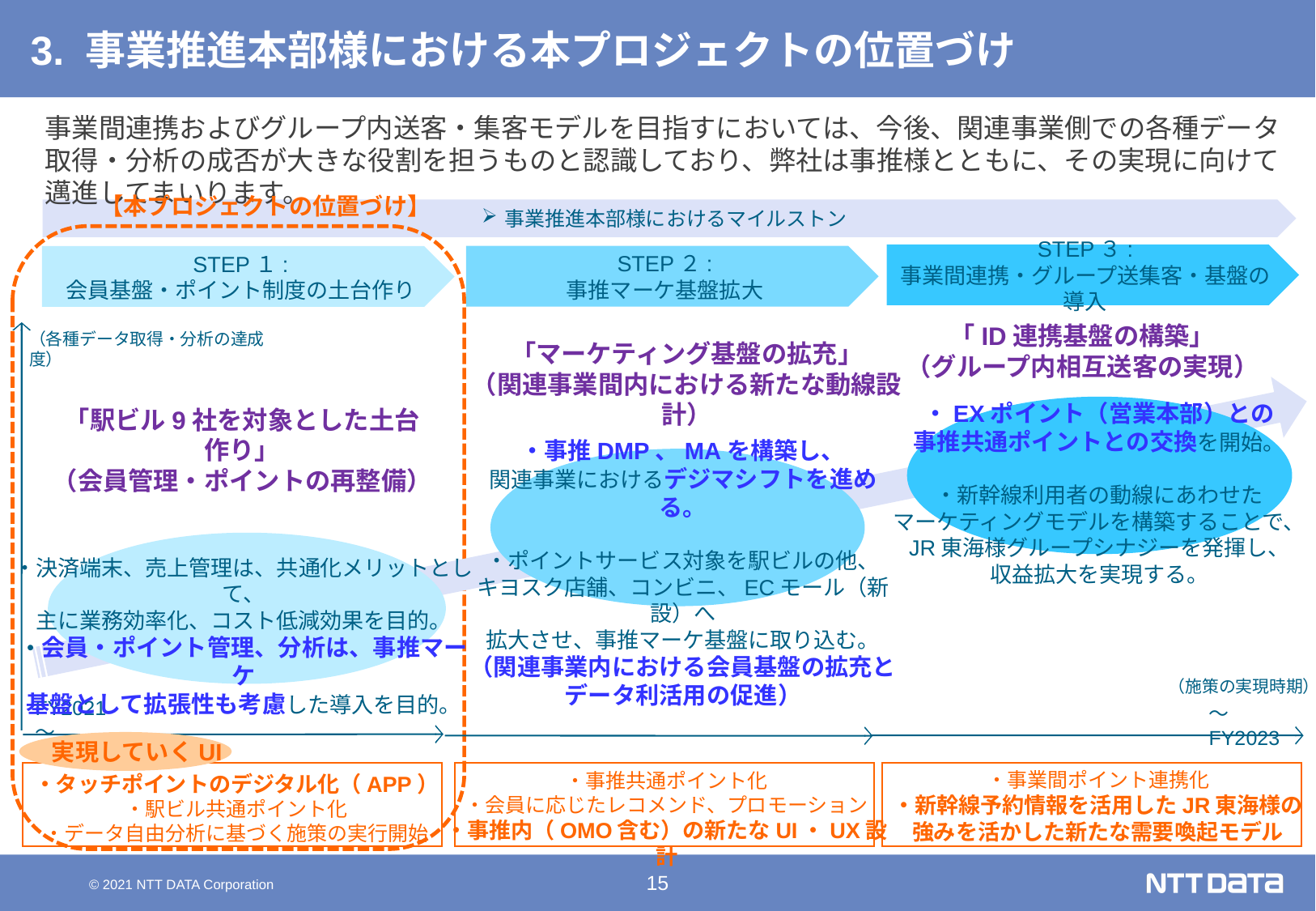

# 3. 事業推進本部様における本プロジェクトの位置づけ
事業間連携およびグループ内送客・集客モデルを目指すにおいては、今後、関連事業側での各種データ取得・分析の成否が大きな役割を担うものと認識しており、弊社は事推様とともに、その実現に向けて邁進してまいります。
【本プロジェクトの位置づけ】
事業推進本部様におけるマイルストン

STEP３:
事業間連携・グループ送集客・基盤の導入
STEP２:
事推マーケ基盤拡大
STEP１:
会員基盤・ポイント制度の土台作り

（各種データ取得・分析の達成度）
「ID連携基盤の構築」
（グループ内相互送客の実現）

・EXポイント（営業本部）との
事推共通ポイントとの交換を開始。

・新幹線利用者の動線にあわせた
マーケティングモデルを構築することで、
JR東海様グループシナジーを発揮し、
収益拡大を実現する。

「マーケティング基盤の拡充」
（関連事業間内における新たな動線設計）

・事推DMP、MAを構築し、
関連事業におけるデジマシフトを進める。

・ポイントサービス対象を駅ビルの他、
キヨスク店舗、コンビニ、ECモール（新設）へ
拡大させ、事推マーケ基盤に取り込む。
（関連事業内における会員基盤の拡充と
データ利活用の促進）
「駅ビル9社を対象とした土台作り」
（会員管理・ポイントの再整備）

・決済端末、売上管理は、共通化メリットとして、
主に業務効率化、コスト低減効果を目的。
・会員・ポイント管理、分析は、事推マーケ
基盤として拡張性も考慮した導入を目的。

（施策の実現時期）
FY2021～
～FY2023
実現していくUI

・事業間ポイント連携化
・新幹線予約情報を活用したJR東海様の
強みを活かした新たな需要喚起モデル
・事推共通ポイント化
・会員に応じたレコメンド、プロモーション
・事推内（OMO含む）の新たなUI・UX設計

・タッチポイントのデジタル化（APP）
・駅ビル共通ポイント化
・データ自由分析に基づく施策の実行開始